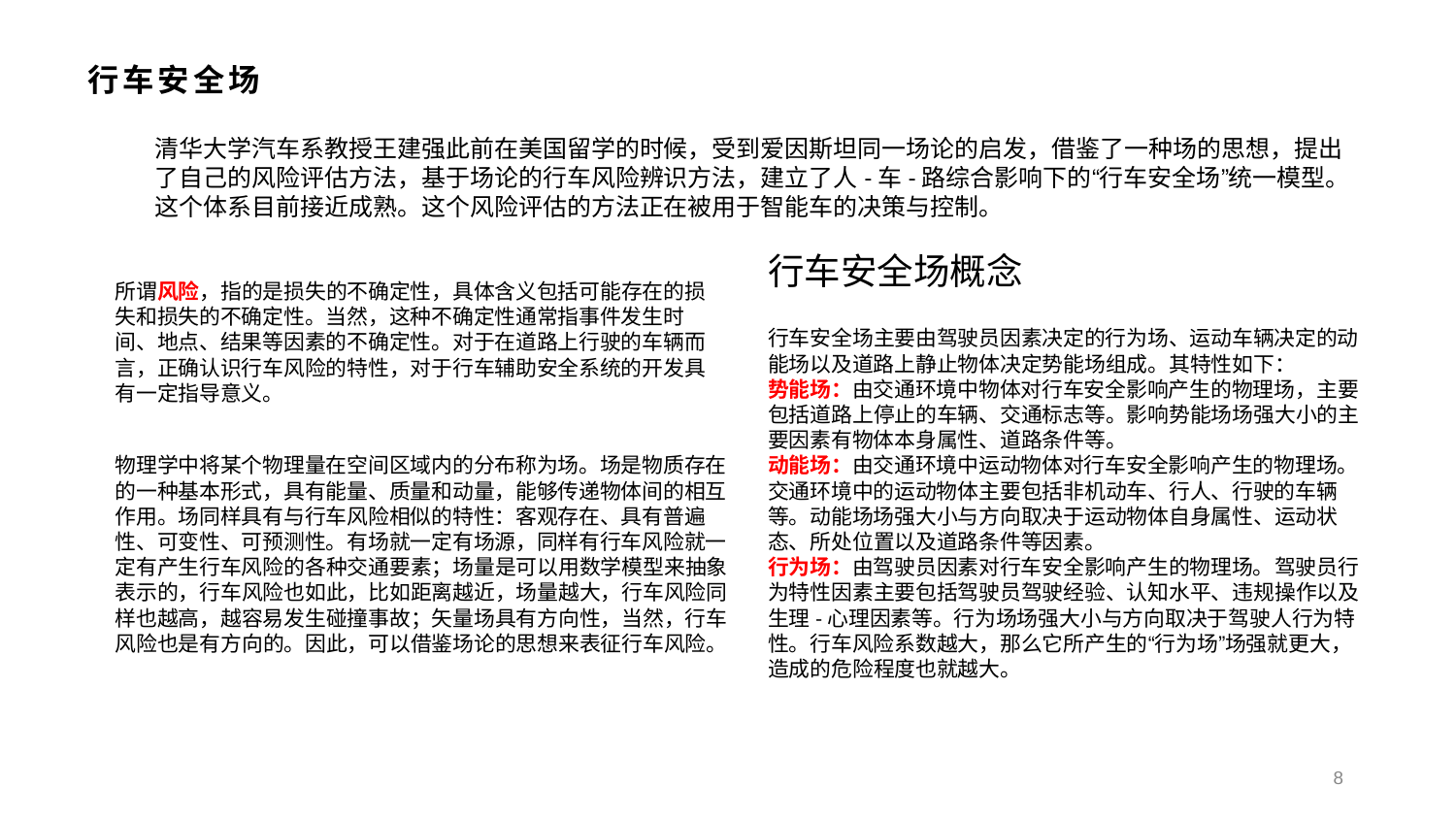

# 行车安全场
清华大学汽车系教授王建强此前在美国留学的时候，受到爱因斯坦同一场论的启发，借鉴了一种场的思想，提出了自己的风险评估方法，基于场论的行车风险辨识方法，建立了人-车-路综合影响下的“行车安全场”统一模型。这个体系目前接近成熟。这个风险评估的方法正在被用于智能车的决策与控制。
行车安全场概念
所谓风险，指的是损失的不确定性，具体含义包括可能存在的损失和损失的不确定性。当然，这种不确定性通常指事件发生时间、地点、结果等因素的不确定性。对于在道路上行驶的车辆而言，正确认识行车风险的特性，对于行车辅助安全系统的开发具有一定指导意义。
行车安全场主要由驾驶员因素决定的行为场、运动车辆决定的动能场以及道路上静止物体决定势能场组成。其特性如下：
势能场：由交通环境中物体对行车安全影响产生的物理场，主要包括道路上停止的车辆、交通标志等。影响势能场场强大小的主要因素有物体本身属性、道路条件等。
动能场：由交通环境中运动物体对行车安全影响产生的物理场。交通环境中的运动物体主要包括非机动车、行人、行驶的车辆等。动能场场强大小与方向取决于运动物体自身属性、运动状态、所处位置以及道路条件等因素。
行为场：由驾驶员因素对行车安全影响产生的物理场。驾驶员行为特性因素主要包括驾驶员驾驶经验、认知水平、违规操作以及生理-心理因素等。行为场场强大小与方向取决于驾驶人行为特性。行车风险系数越大，那么它所产生的“行为场”场强就更大，造成的危险程度也就越大。
物理学中将某个物理量在空间区域内的分布称为场。场是物质存在的一种基本形式，具有能量、质量和动量，能够传递物体间的相互作用。场同样具有与行车风险相似的特性：客观存在、具有普遍性、可变性、可预测性。有场就一定有场源，同样有行车风险就一定有产生行车风险的各种交通要素；场量是可以用数学模型来抽象表示的，行车风险也如此，比如距离越近，场量越大，行车风险同样也越高，越容易发生碰撞事故；矢量场具有方向性，当然，行车风险也是有方向的。因此，可以借鉴场论的思想来表征行车风险。
8